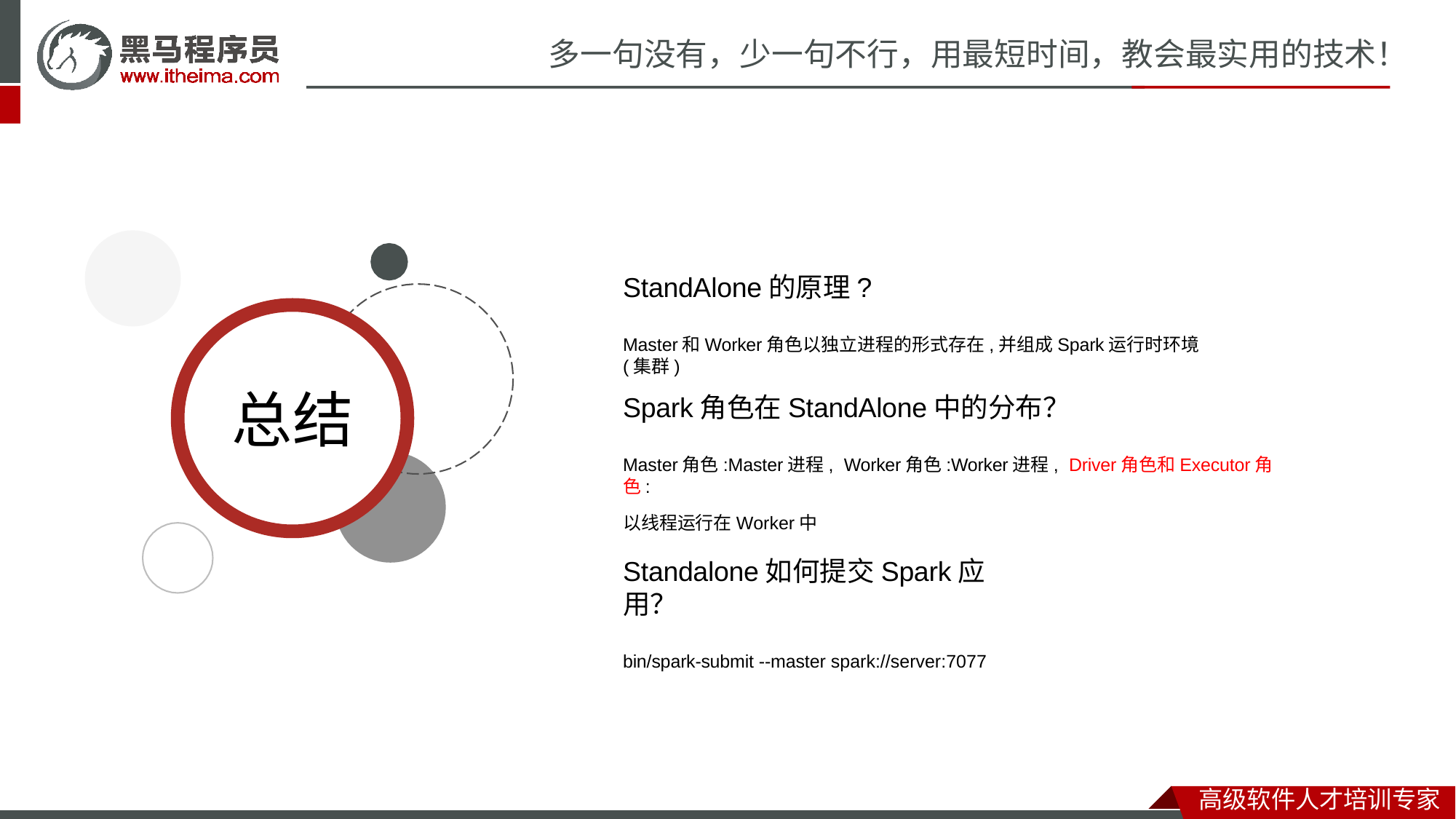

# 多一句没有，少一句不行，用最短时间，教会最实用的技术！

StandAlone的原理?
Master和Worker角色以独立进程的形式存在,并组成Spark运行时环境(集群)
总结
Spark角色在StandAlone中的分布？
Master角色:Master进程, Worker角色:Worker进程, Driver角色和Executor角色:

以线程运行在Worker中
Standalone如何提交Spark应用？
bin/spark-submit --master spark://server:7077
高级软件人才培训专家